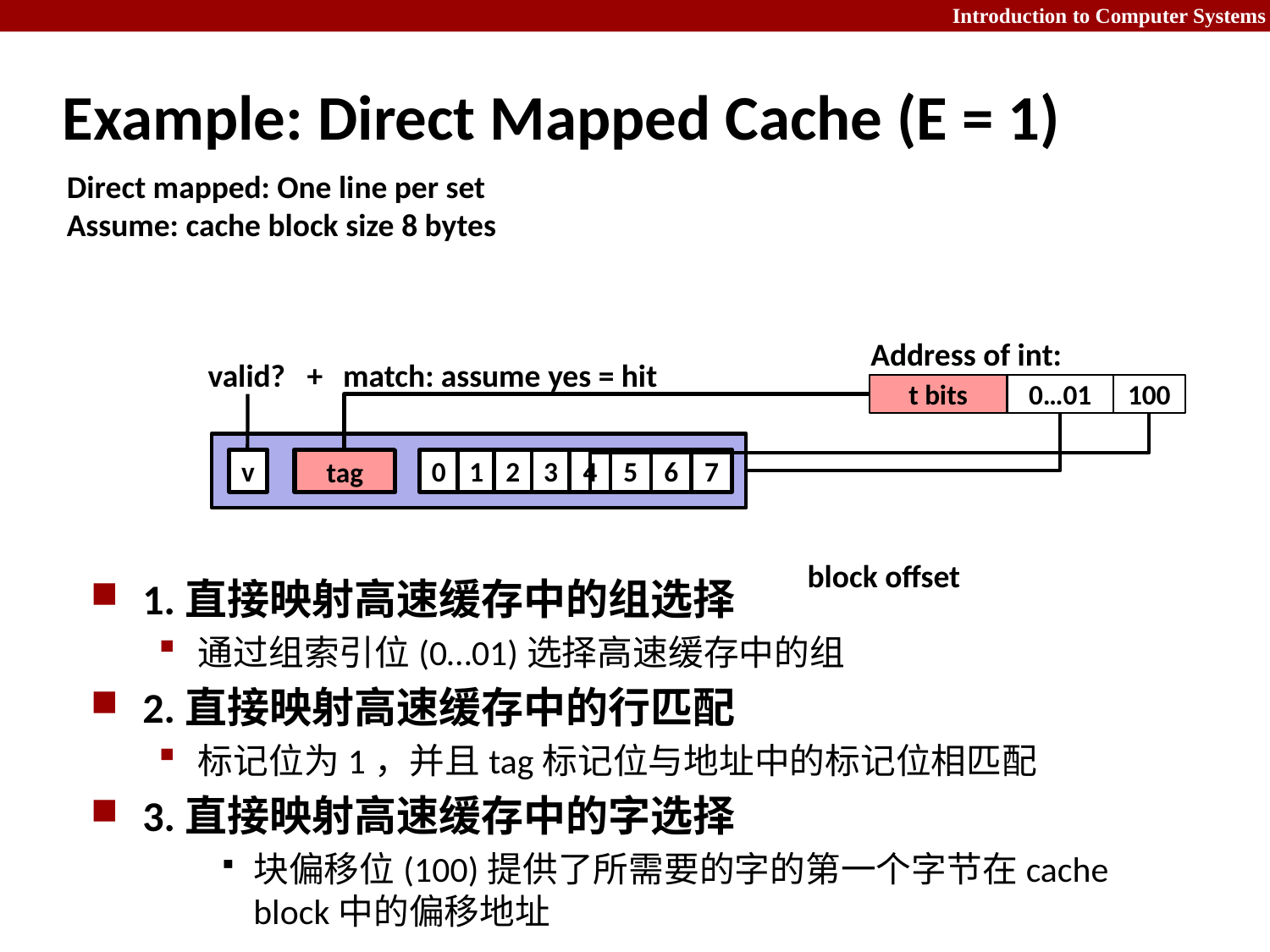

# Example: Direct Mapped Cache (E = 1)
Direct mapped: One line per set
Assume: cache block size 8 bytes
Address of int:
valid?   +
match: assume yes = hit
t bits
0…01
100

v
tag
0
1
2
3
4
5
6
7
tag
block offset
1.直接映射高速缓存中的组选择
通过组索引位(0…01)选择高速缓存中的组
2.直接映射高速缓存中的行匹配
标记位为1，并且tag标记位与地址中的标记位相匹配
3.直接映射高速缓存中的字选择
块偏移位(100)提供了所需要的字的第一个字节在cache block中的偏移地址